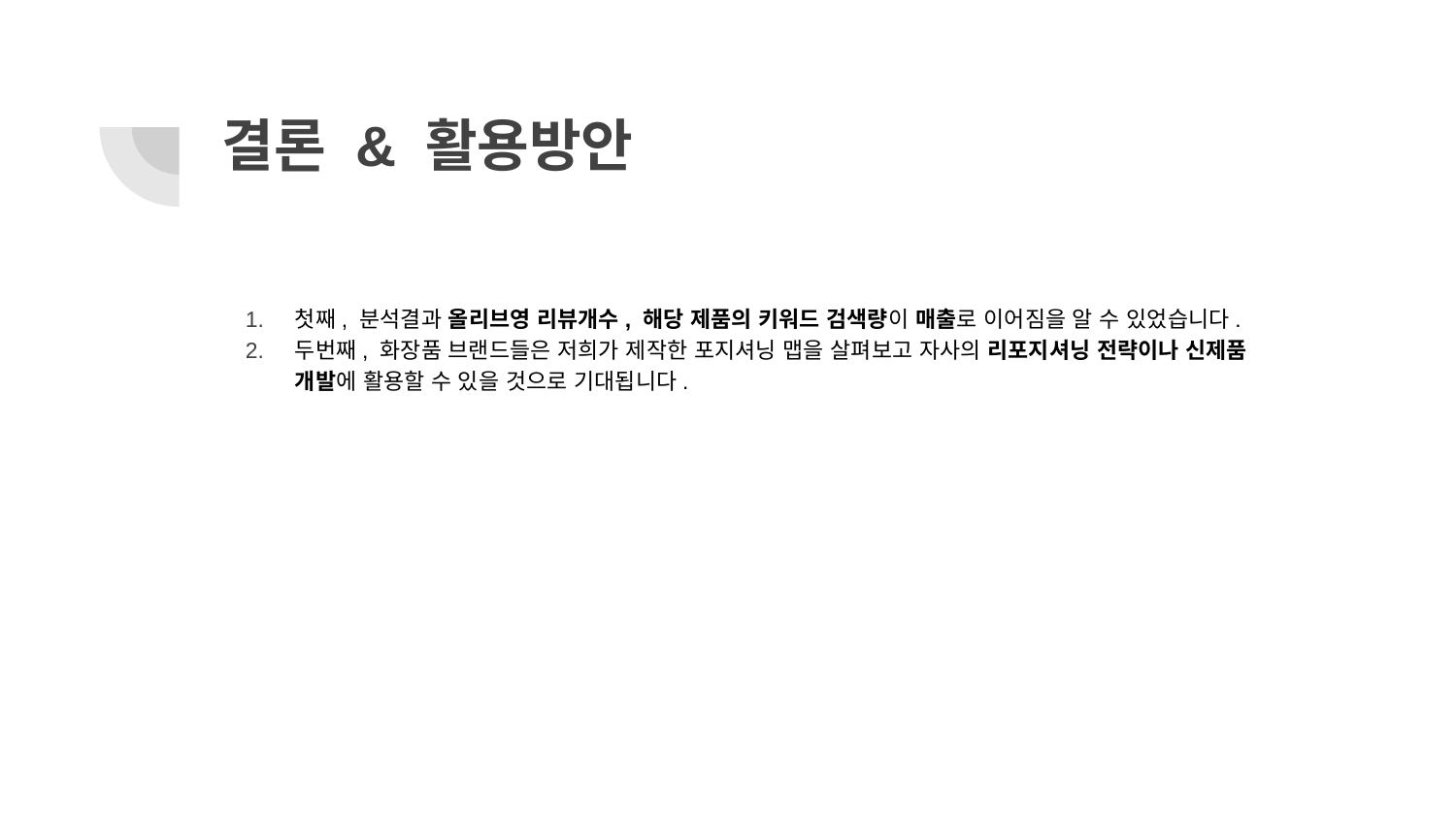

# 결론 & 활용방안
첫째, 분석결과 올리브영 리뷰개수, 해당 제품의 키워드 검색량이 매출로 이어짐을 알 수 있었습니다.
두번째, 화장품 브랜드들은 저희가 제작한 포지셔닝 맵을 살펴보고 자사의 리포지셔닝 전략이나 신제품 개발에 활용할 수 있을 것으로 기대됩니다.